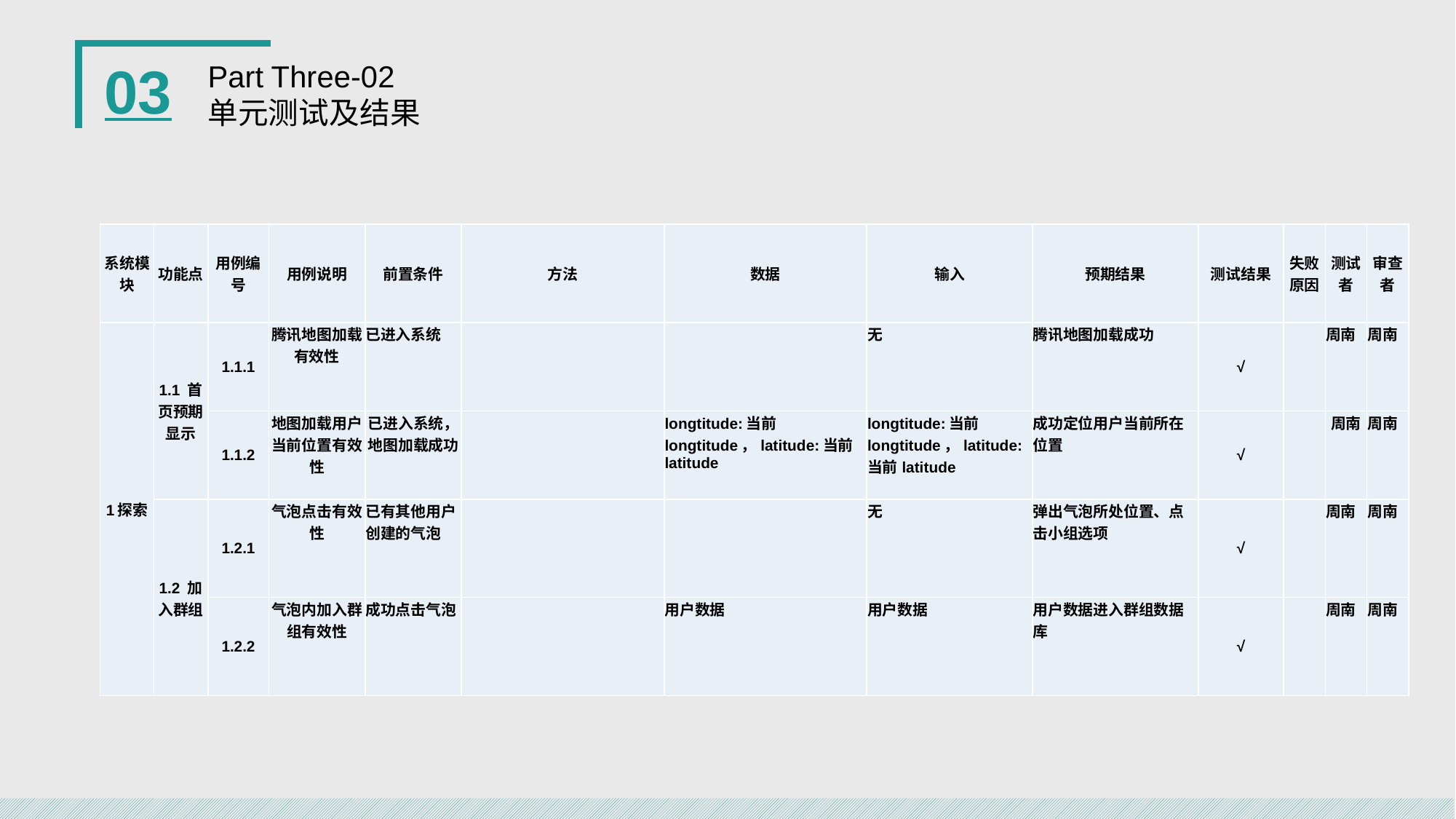

03
Part Three-02
单元测试及结果
| 系统模块 | 功能点 | 用例编号 | 用例说明 | 前置条件 | 方法 | 数据 | 输入 | 预期结果 | 测试结果 | 失败原因 | 测试者 | 审查者 |
| --- | --- | --- | --- | --- | --- | --- | --- | --- | --- | --- | --- | --- |
| 1探索 | 1.1 首页预期显示 | 1.1.1 | 腾讯地图加载有效性 | 已进入系统 |  |  | 无 | 腾讯地图加载成功 | √ |  | 周南 | 周南 |
|  |  | 1.1.2 | 地图加载用户当前位置有效性 | 已进入系统，地图加载成功 |  | longtitude:当前longtitude，latitude:当前latitude | longtitude:当前longtitude，latitude:当前latitude | 成功定位用户当前所在位置 | √ |  | 周南 | 周南 |
|  | 1.2 加入群组 | 1.2.1 | 气泡点击有效性 | 已有其他用户创建的气泡 |  |  | 无 | 弹出气泡所处位置、点击小组选项 | √ |  | 周南 | 周南 |
|  |  | 1.2.2 | 气泡内加入群组有效性 | 成功点击气泡 |  | 用户数据 | 用户数据 | 用户数据进入群组数据库 | √ |  | 周南 | 周南 |